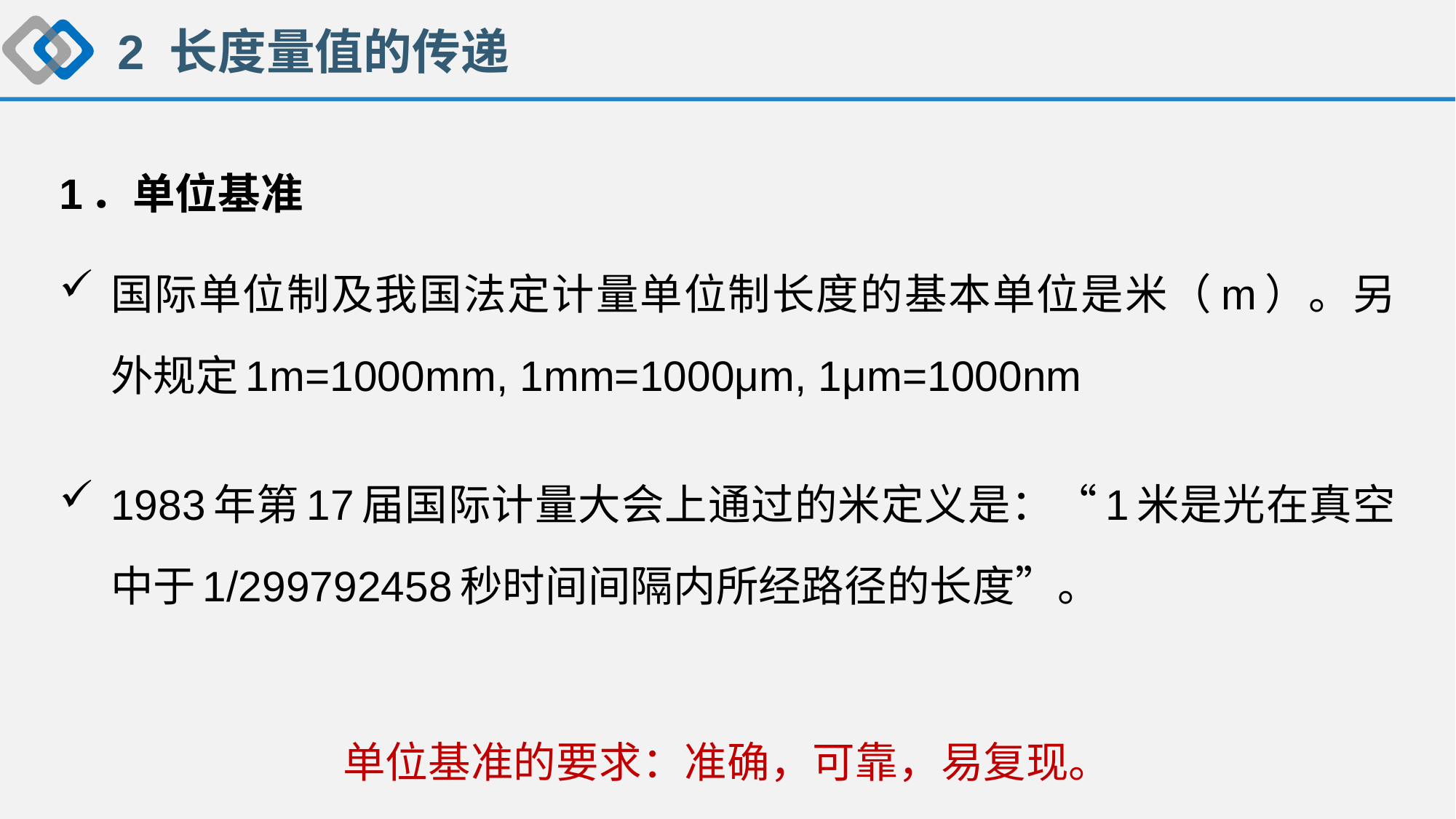

2 长度量值的传递
1．单位基准
国际单位制及我国法定计量单位制长度的基本单位是米（m）。另外规定1m=1000mm, 1mm=1000μm, 1μm=1000nm

1983年第17届国际计量大会上通过的米定义是：“1米是光在真空中于1/299792458秒时间间隔内所经路径的长度”。

单位基准的要求：准确，可靠，易复现。